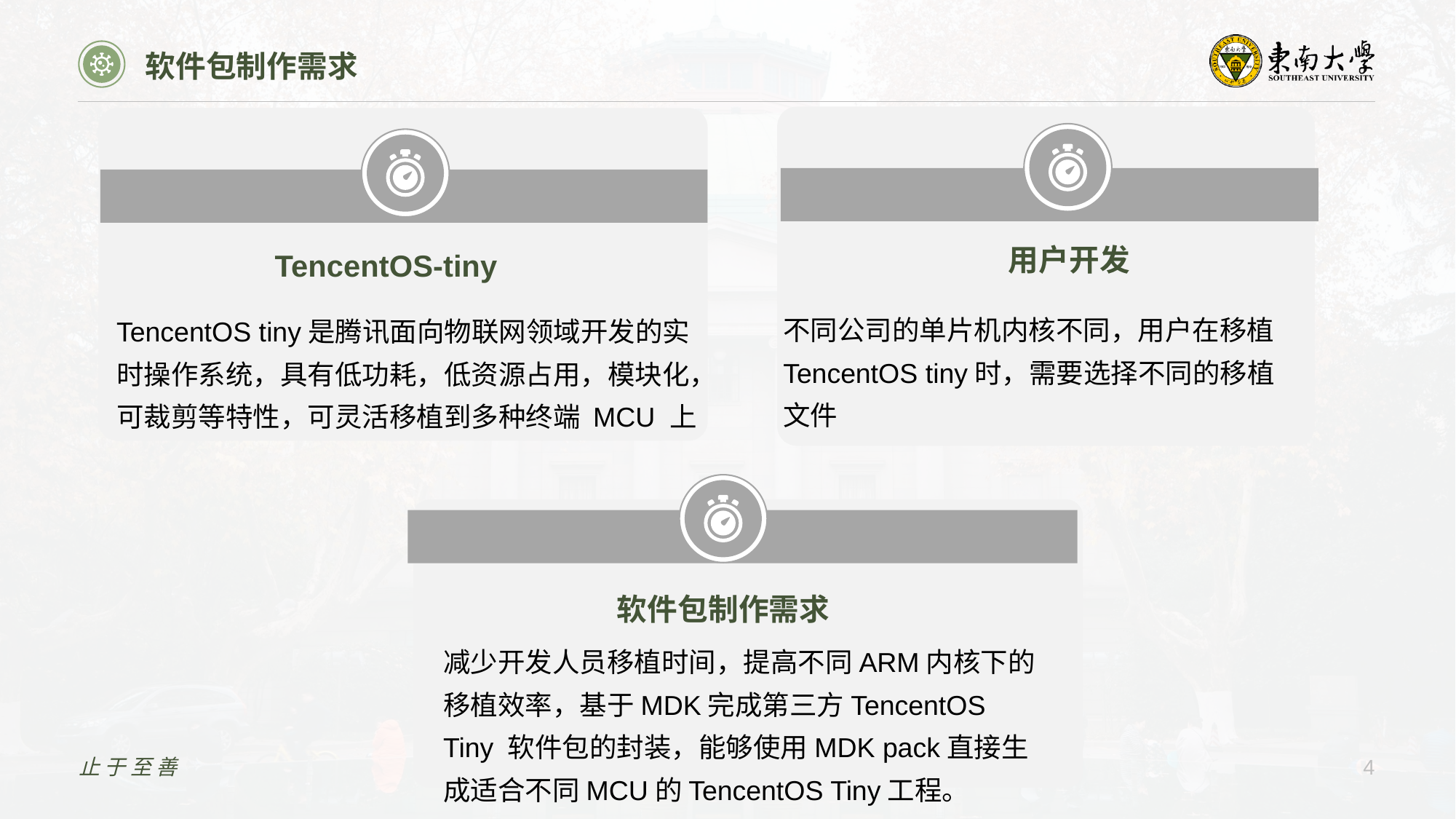

软件包制作需求

用户开发
TencentOS-tiny
不同公司的单片机内核不同，用户在移植TencentOS tiny时，需要选择不同的移植文件
TencentOS tiny是腾讯面向物联网领域开发的实时操作系统，具有低功耗，低资源占用，模块化，可裁剪等特性，可灵活移植到多种终端 MCU 上

软件包制作需求
减少开发人员移植时间，提高不同ARM内核下的移植效率，基于MDK完成第三方TencentOS Tiny 软件包的封装，能够使用MDK pack直接生成适合不同MCU的TencentOS Tiny工程。
止于至善
4